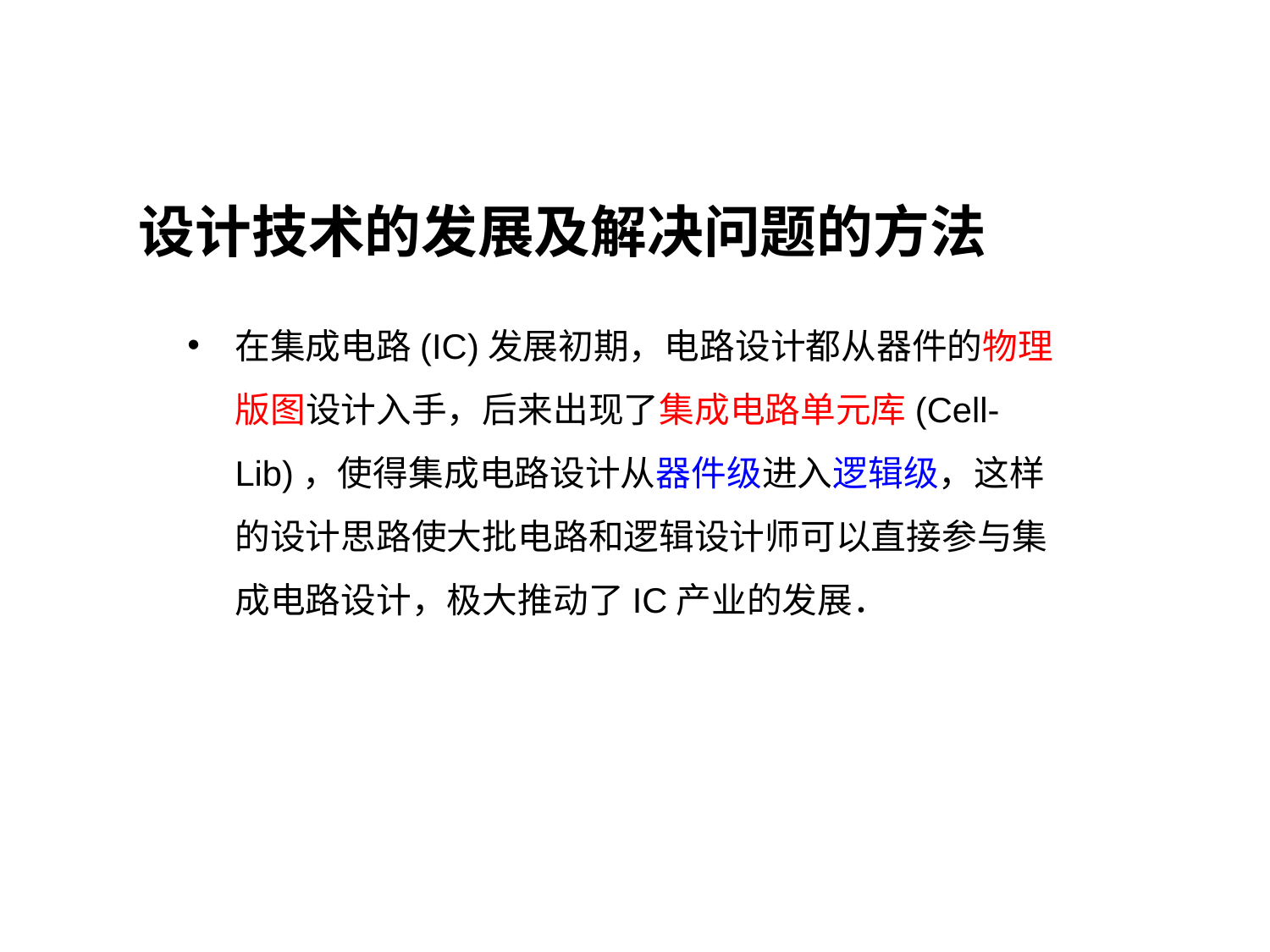

设计技术的发展及解决问题的方法
在集成电路(IC)发展初期，电路设计都从器件的物理版图设计入手，后来出现了集成电路单元库(Cell-Lib)，使得集成电路设计从器件级进入逻辑级，这样的设计思路使大批电路和逻辑设计师可以直接参与集成电路设计，极大推动了IC产业的发展．

24